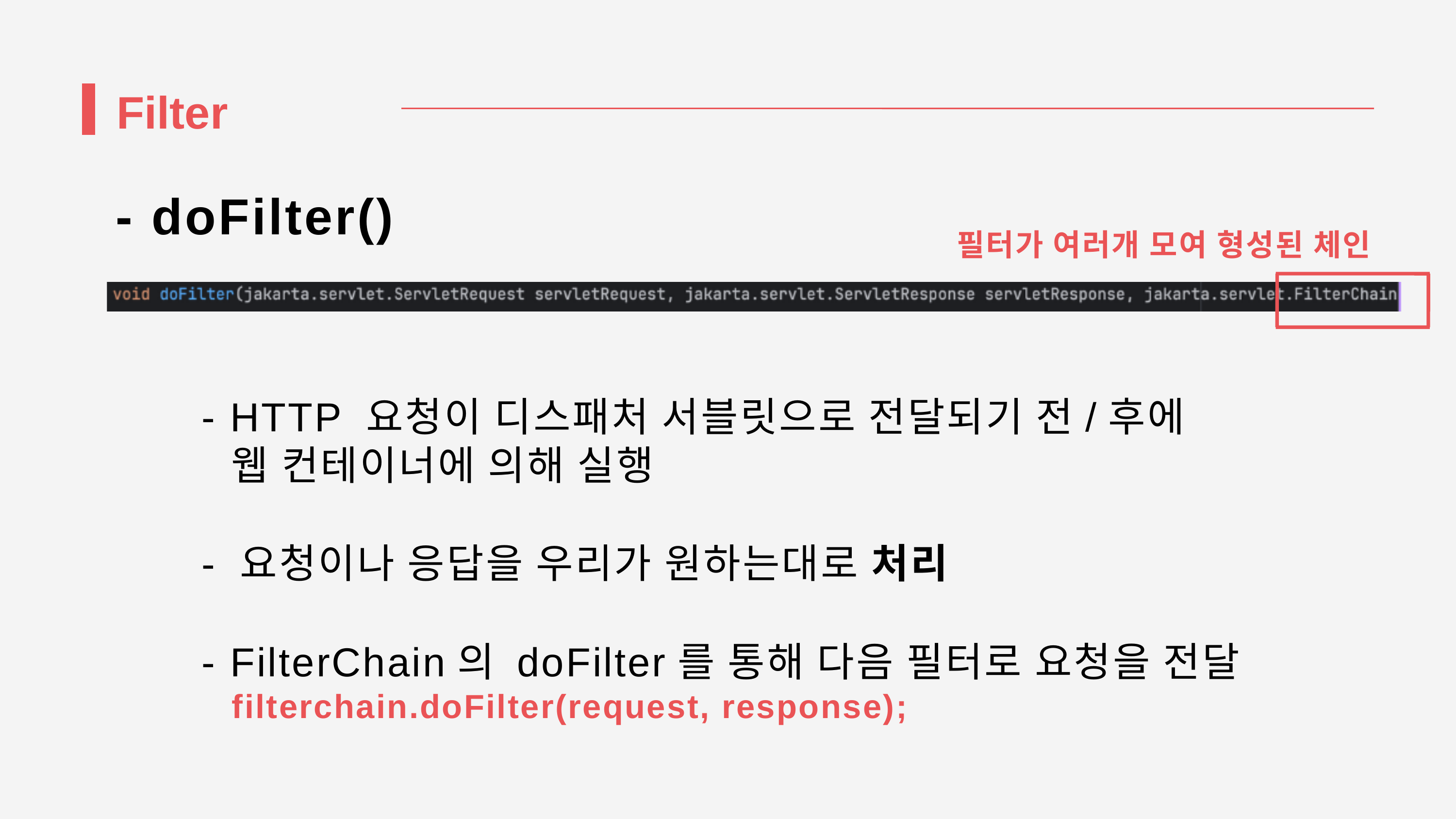

Filter

 - doFilter()
필터가 여러개 모여 형성된 체인

 - HTTP 요청이 디스패처 서블릿으로 전달되기 전/후에
   웹 컨테이너에 의해 실행
 - 요청이나 응답을 우리가 원하는대로 처리
 - FilterChain의 doFilter를 통해 다음 필터로 요청을 전달
    filterchain.doFilter(request, response);